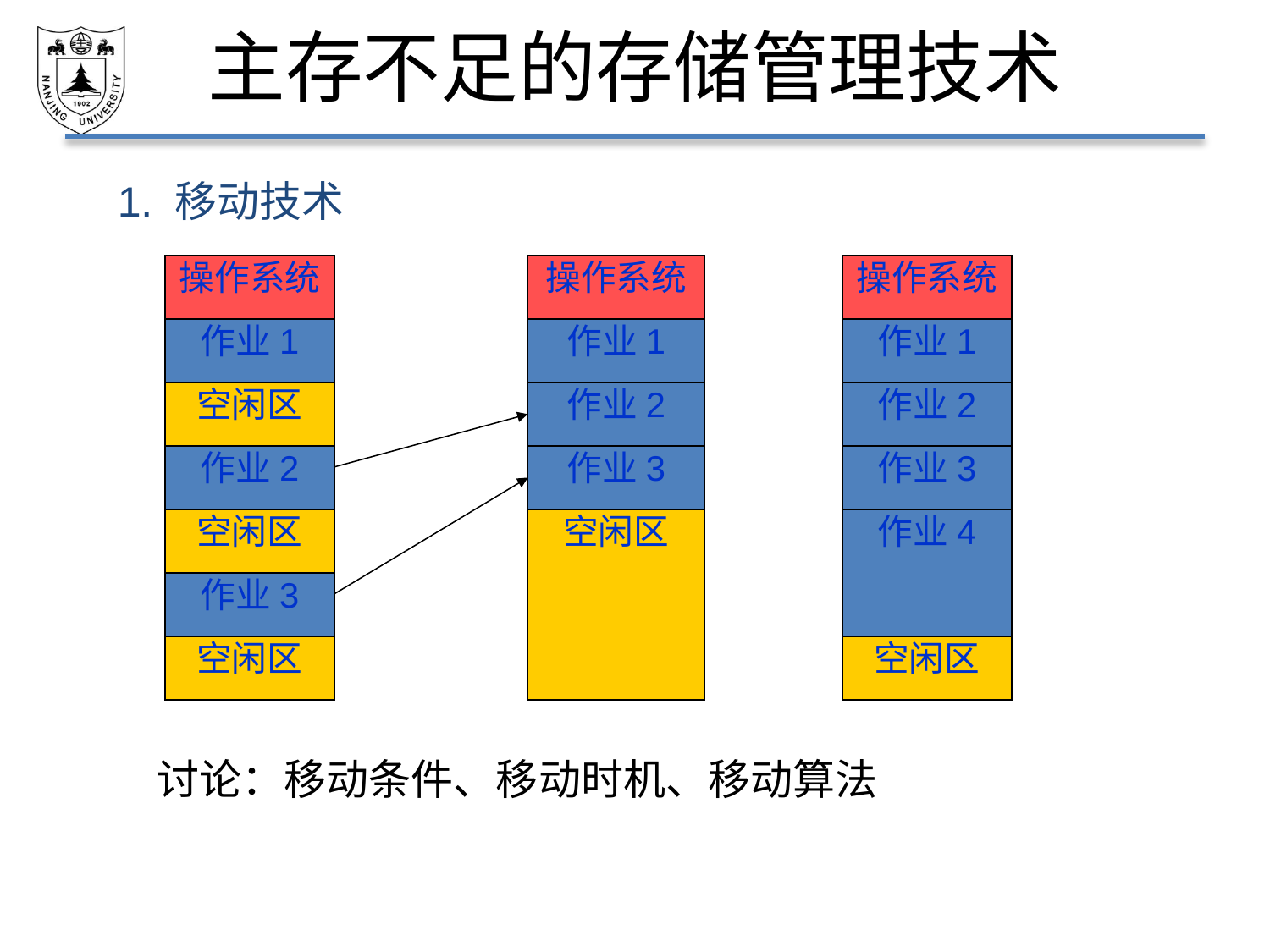

# 主存不足的存储管理技术
1. 移动技术
操作系统
作业1
空闲区
作业2
空闲区
作业3
空闲区
操作系统
作业1
作业2
作业3
空闲区
操作系统
作业1
作业2
作业3
作业4
空闲区

讨论：移动条件、移动时机、移动算法